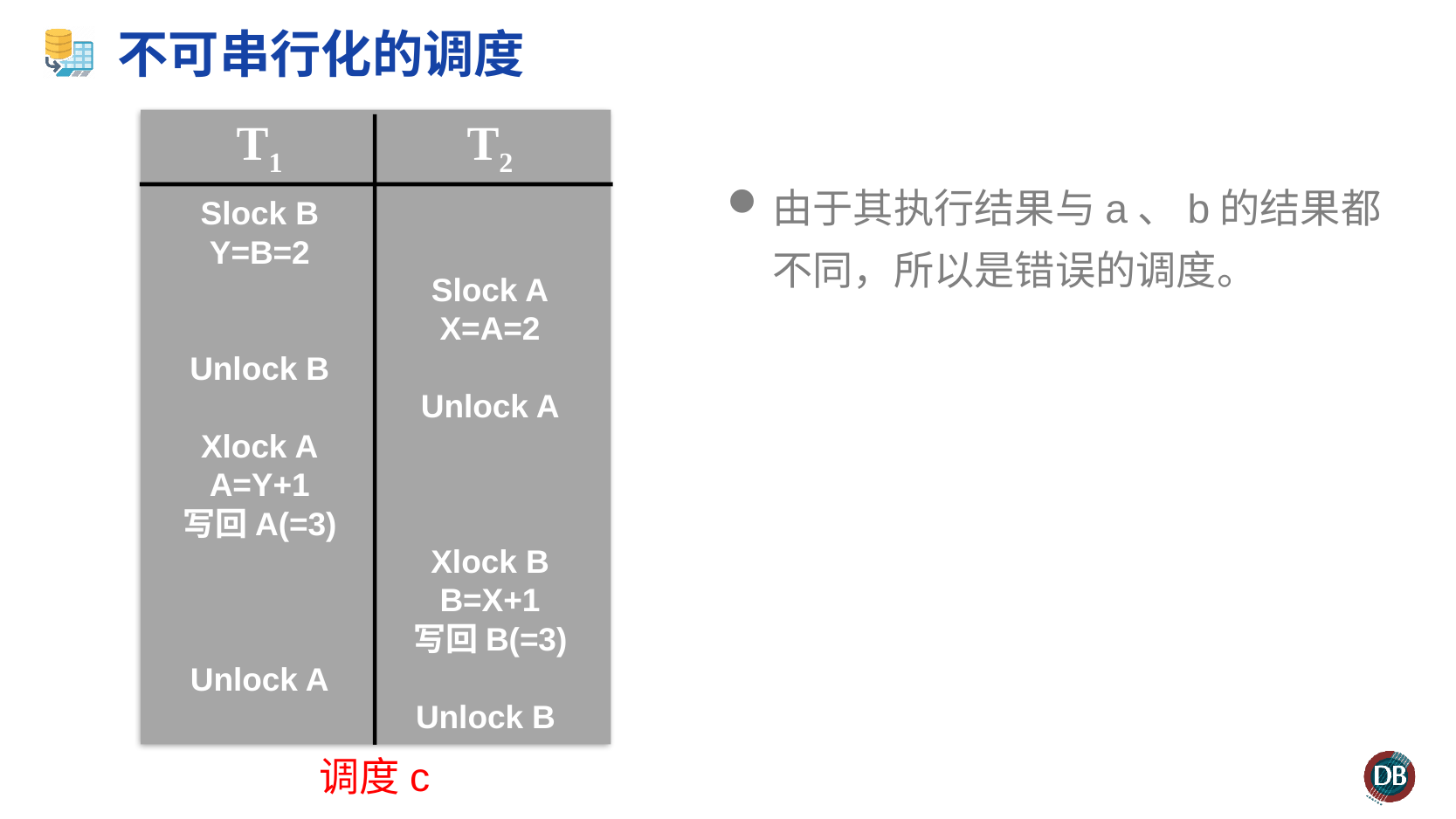

# 不可串行化的调度

T1

T2

Slock A
X=A=2

Unlock A

Xlock B
B=X+1
写回B(=3)

Unlock B

Slock B
Y=B=2

Unlock B

Xlock A
A=Y+1
写回A(=3)

Unlock A

由于其执行结果与a、b的结果都不同，所以是错误的调度。
调度c